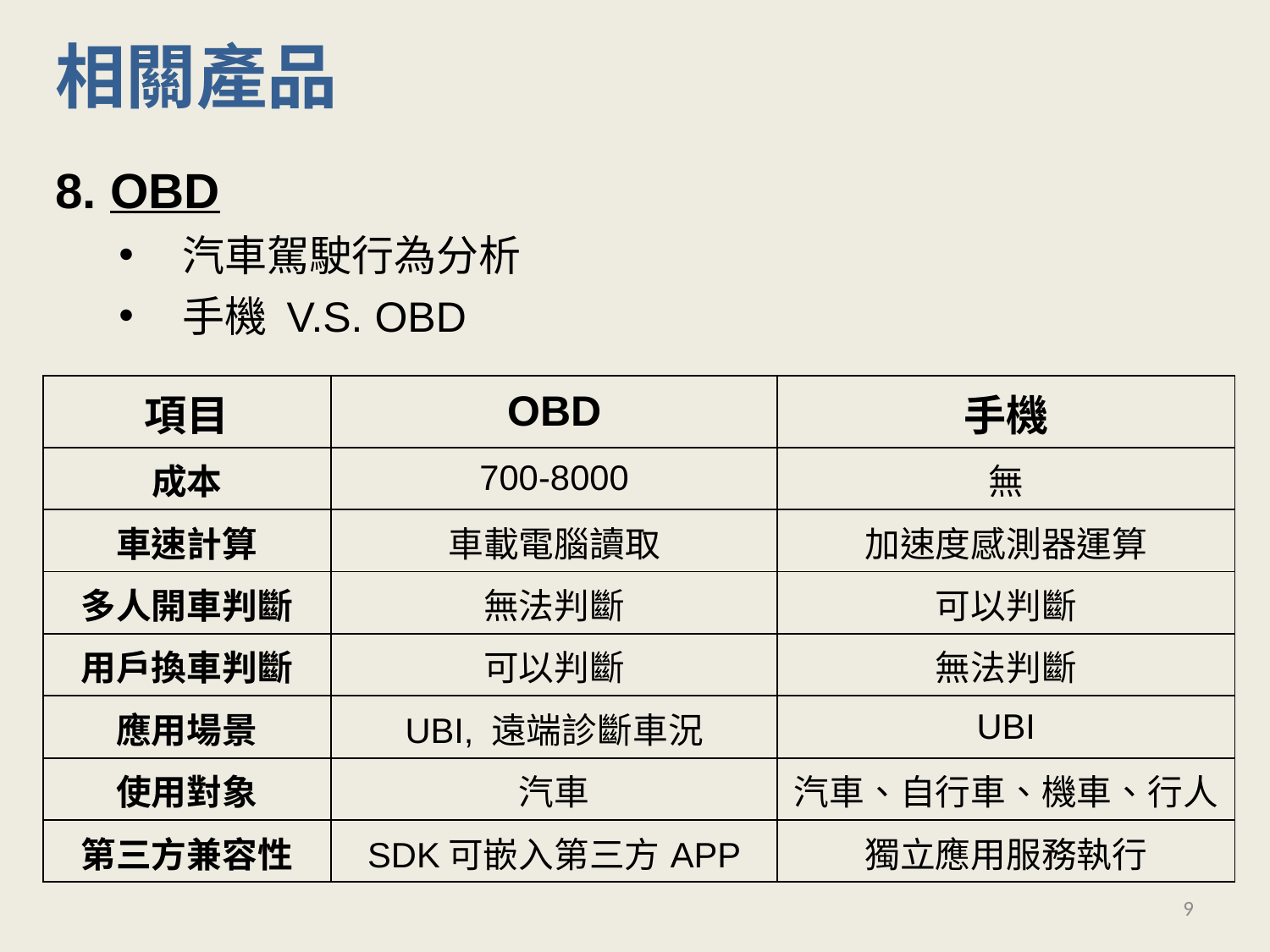

相關產品
8. OBD
汽車駕駛行為分析
手機 V.S. OBD

| 項目 | OBD | 手機 |
| --- | --- | --- |
| 成本 | 700-8000 | 無 |
| 車速計算 | 車載電腦讀取 | 加速度感測器運算 |
| 多人開車判斷 | 無法判斷 | 可以判斷 |
| 用戶換車判斷 | 可以判斷 | 無法判斷 |
| 應用場景 | UBI, 遠端診斷車況 | UBI |
| 使用對象 | 汽車 | 汽車、自行車、機車、行人 |
| 第三方兼容性 | SDK可嵌入第三方APP | 獨立應用服務執行 |
9